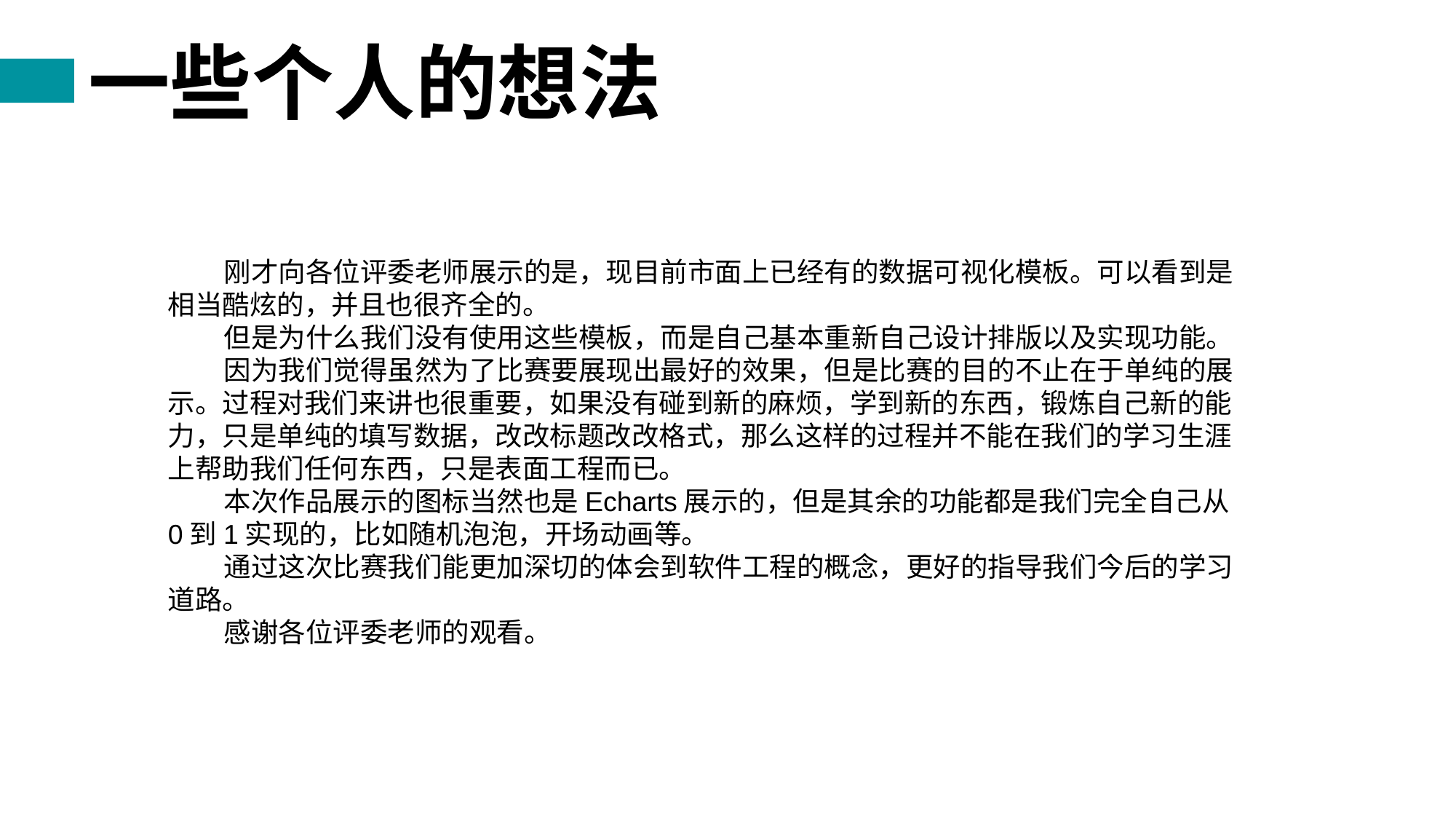

一些个人的想法

刚才向各位评委老师展示的是，现目前市面上已经有的数据可视化模板。可以看到是相当酷炫的，并且也很齐全的。
但是为什么我们没有使用这些模板，而是自己基本重新自己设计排版以及实现功能。
因为我们觉得虽然为了比赛要展现出最好的效果，但是比赛的目的不止在于单纯的展示。过程对我们来讲也很重要，如果没有碰到新的麻烦，学到新的东西，锻炼自己新的能力，只是单纯的填写数据，改改标题改改格式，那么这样的过程并不能在我们的学习生涯上帮助我们任何东西，只是表面工程而已。
本次作品展示的图标当然也是Echarts展示的，但是其余的功能都是我们完全自己从0到1实现的，比如随机泡泡，开场动画等。
通过这次比赛我们能更加深切的体会到软件工程的概念，更好的指导我们今后的学习道路。
感谢各位评委老师的观看。